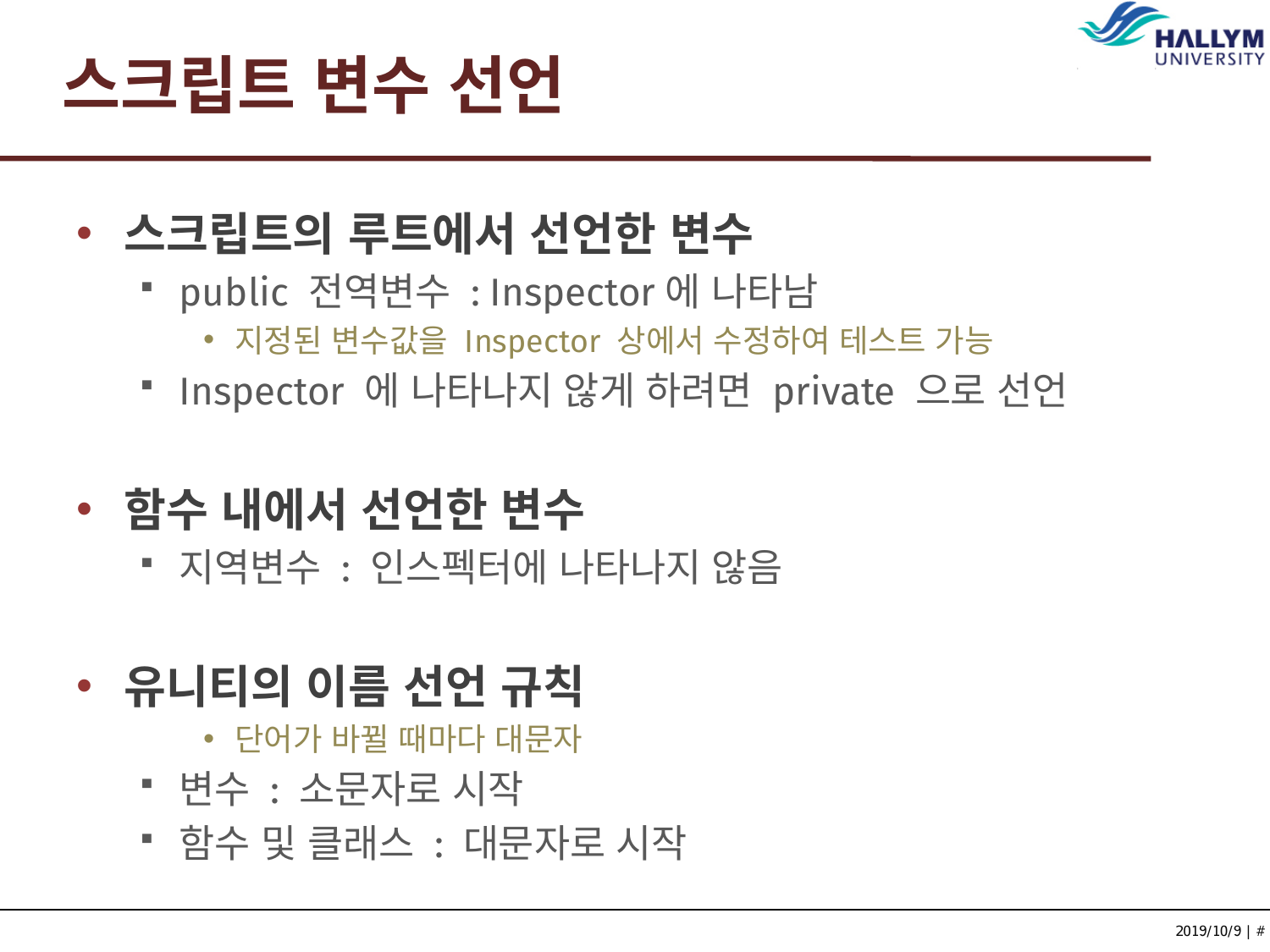

# 스크립트 변수 선언
스크립트의 루트에서 선언한 변수
public 전역변수 : Inspector에 나타남
지정된 변수값을 Inspector 상에서 수정하여 테스트 가능
Inspector 에 나타나지 않게 하려면 private 으로 선언

함수 내에서 선언한 변수
지역변수 : 인스펙터에 나타나지 않음

유니티의 이름 선언 규칙
단어가 바뀔 때마다 대문자
변수 : 소문자로 시작
함수 및 클래스 : 대문자로 시작